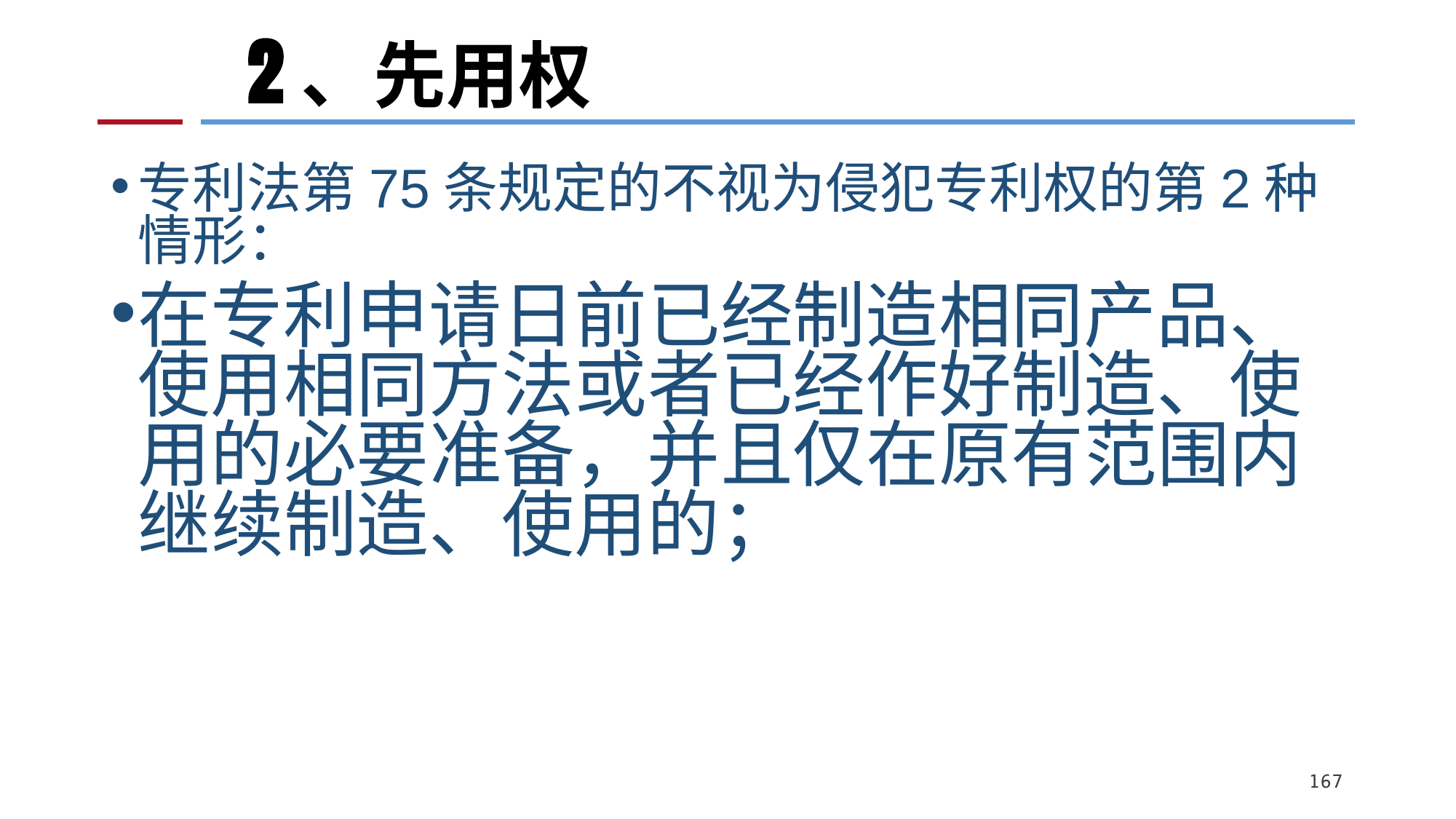

# 2、先用权
专利法第75条规定的不视为侵犯专利权的第2种情形：
在专利申请日前已经制造相同产品、使用相同方法或者已经作好制造、使用的必要准备，并且仅在原有范围内继续制造、使用的；
167